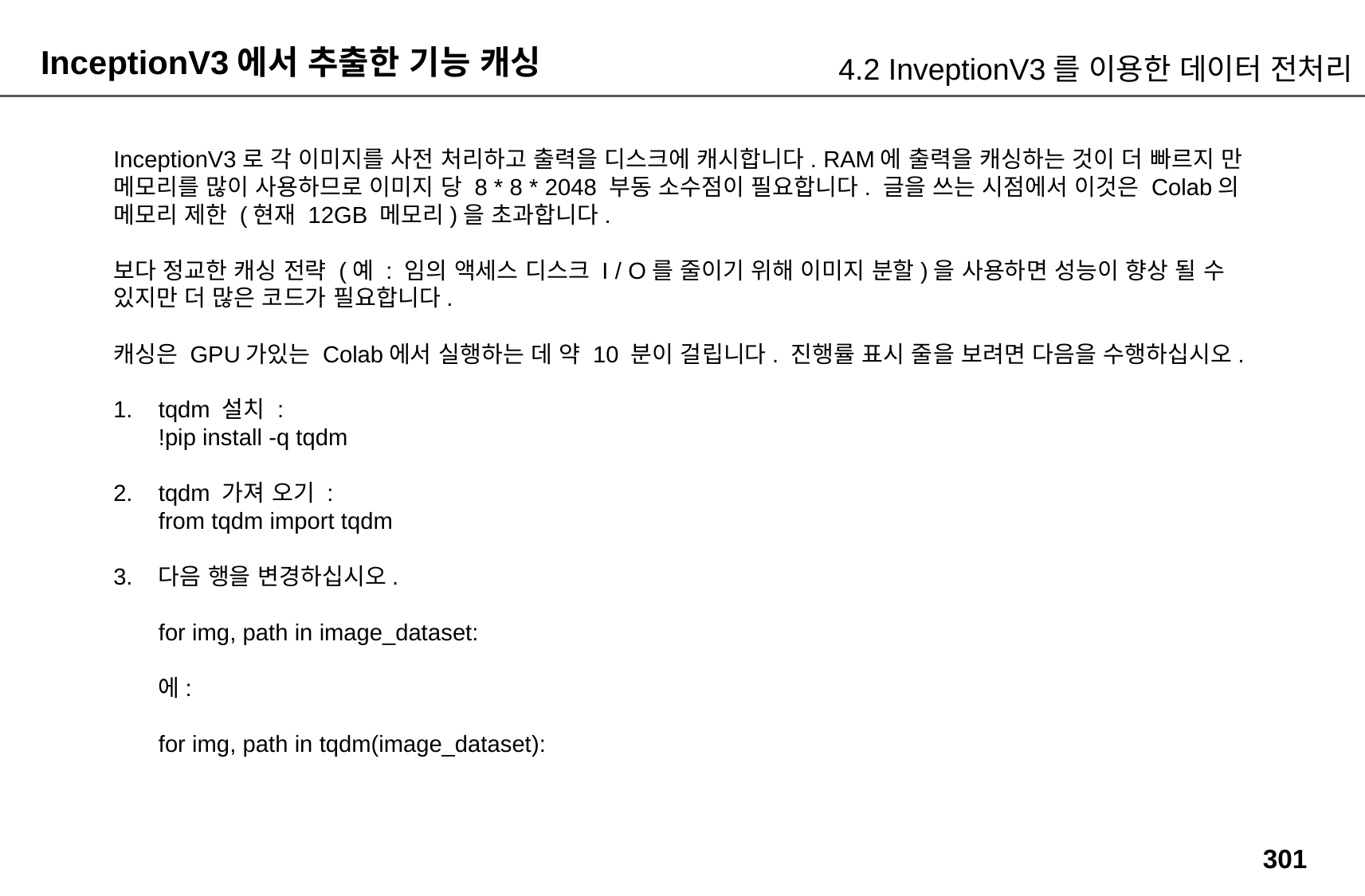

InceptionV3에서 추출한 기능 캐싱
4.2 InveptionV3를 이용한 데이터 전처리
InceptionV3로 각 이미지를 사전 처리하고 출력을 디스크에 캐시합니다. RAM에 출력을 캐싱하는 것이 더 빠르지 만 메모리를 많이 사용하므로 이미지 당 8 * 8 * 2048 부동 소수점이 필요합니다. 글을 쓰는 시점에서 이것은 Colab의 메모리 제한 (현재 12GB 메모리)을 초과합니다.

보다 정교한 캐싱 전략 (예 : 임의 액세스 디스크 I / O를 줄이기 위해 이미지 분할)을 사용하면 성능이 향상 될 수 있지만 더 많은 코드가 필요합니다.

캐싱은 GPU가있는 Colab에서 실행하는 데 약 10 분이 걸립니다. 진행률 표시 줄을 보려면 다음을 수행하십시오.

tqdm 설치 :
!pip install -q tqdm

tqdm 가져 오기 :
from tqdm import tqdm

다음 행을 변경하십시오.
for img, path in image_dataset:
에:
for img, path in tqdm(image_dataset):